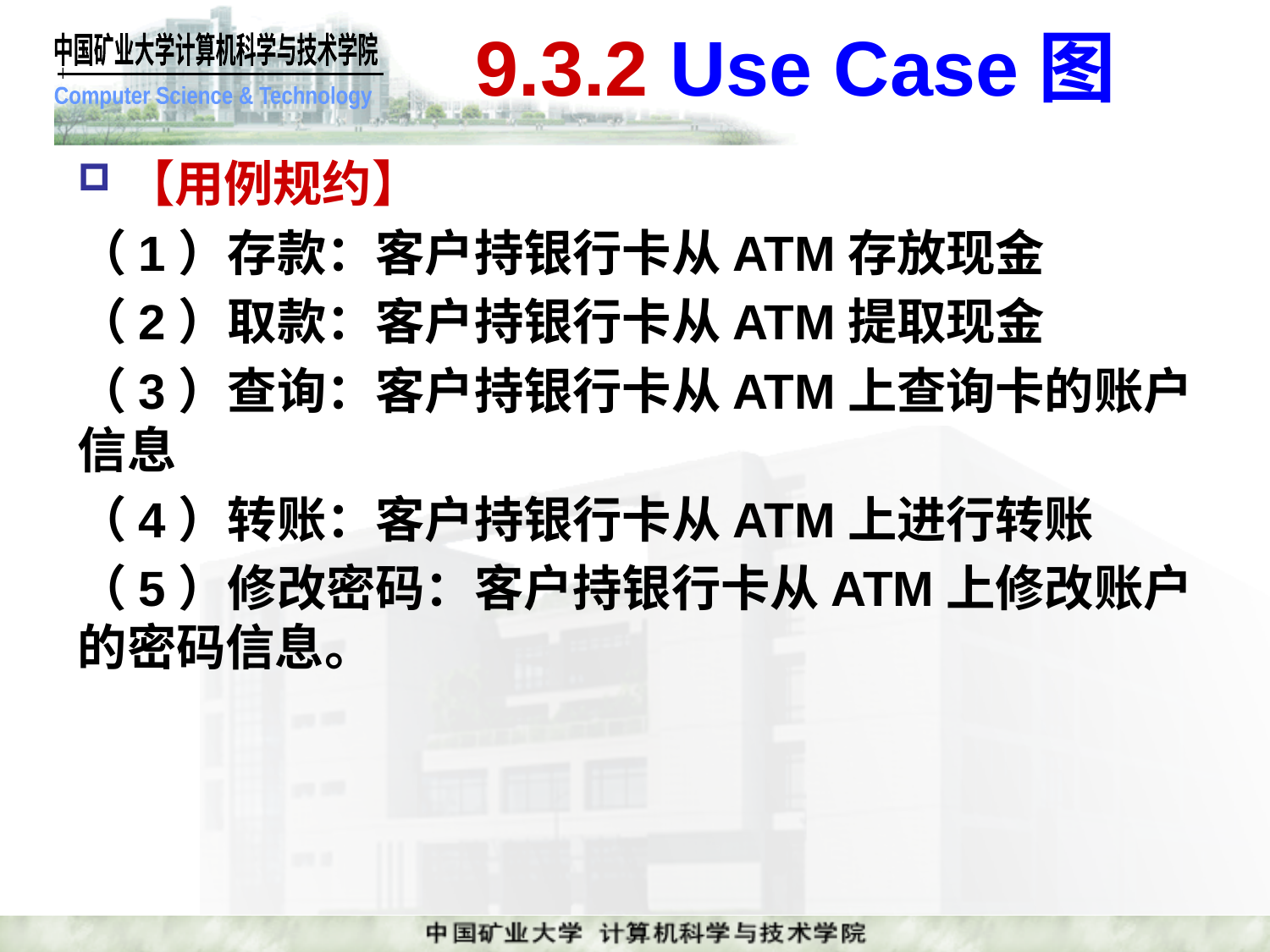

# 9.3.2 Use Case图
【用例规约】
（1）存款：客户持银行卡从ATM存放现金
（2）取款：客户持银行卡从ATM提取现金
（3）查询：客户持银行卡从ATM上查询卡的账户信息
（4）转账：客户持银行卡从ATM上进行转账
（5）修改密码：客户持银行卡从ATM上修改账户的密码信息。
109